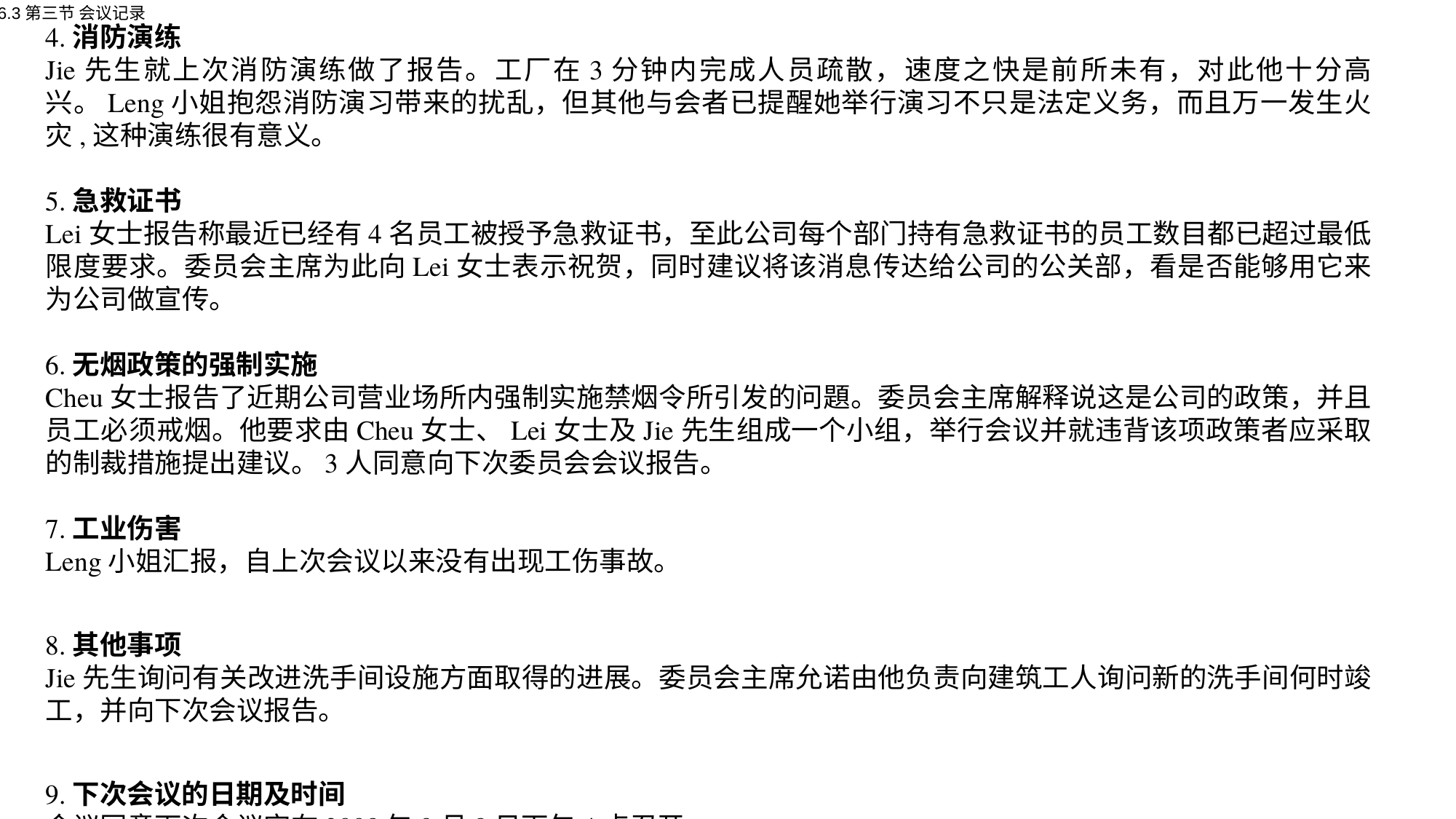

6.3第三节 会议记录
4.消防演练
Jie先生就上次消防演练做了报告。工厂在3分钟内完成人员疏散，速度之快是前所未有，对此他十分高兴。Leng小姐抱怨消防演习带来的扰乱，但其他与会者已提醒她举行演习不只是法定义务，而且万一发生火灾,这种演练很有意义。

5.急救证书
Lei女士报告称最近已经有4名员工被授予急救证书，至此公司每个部门持有急救证书的员工数目都已超过最低限度要求。委员会主席为此向Lei女士表示祝贺，同时建议将该消息传达给公司的公关部，看是否能够用它来为公司做宣传。

6.无烟政策的强制实施
Cheu女士报告了近期公司营业场所内强制实施禁烟令所引发的问題。委员会主席解释说这是公司的政策，并且员工必须戒烟。他要求由Cheu女士、Lei女士及Jie先生组成一个小组，举行会议并就违背该项政策者应采取的制裁措施提出建议。3人同意向下次委员会会议报告。

7.工业伤害
Leng小姐汇报，自上次会议以来没有出现工伤事故。
8.其他事项
Jie先生询问有关改进洗手间设施方面取得的进展。委员会主席允诺由他负责向建筑工人询问新的洗手间何时竣工，并向下次会议报告。
9.下次会议的日期及时间
会议同意下次会议定在2008午9月8日下午4点召开。